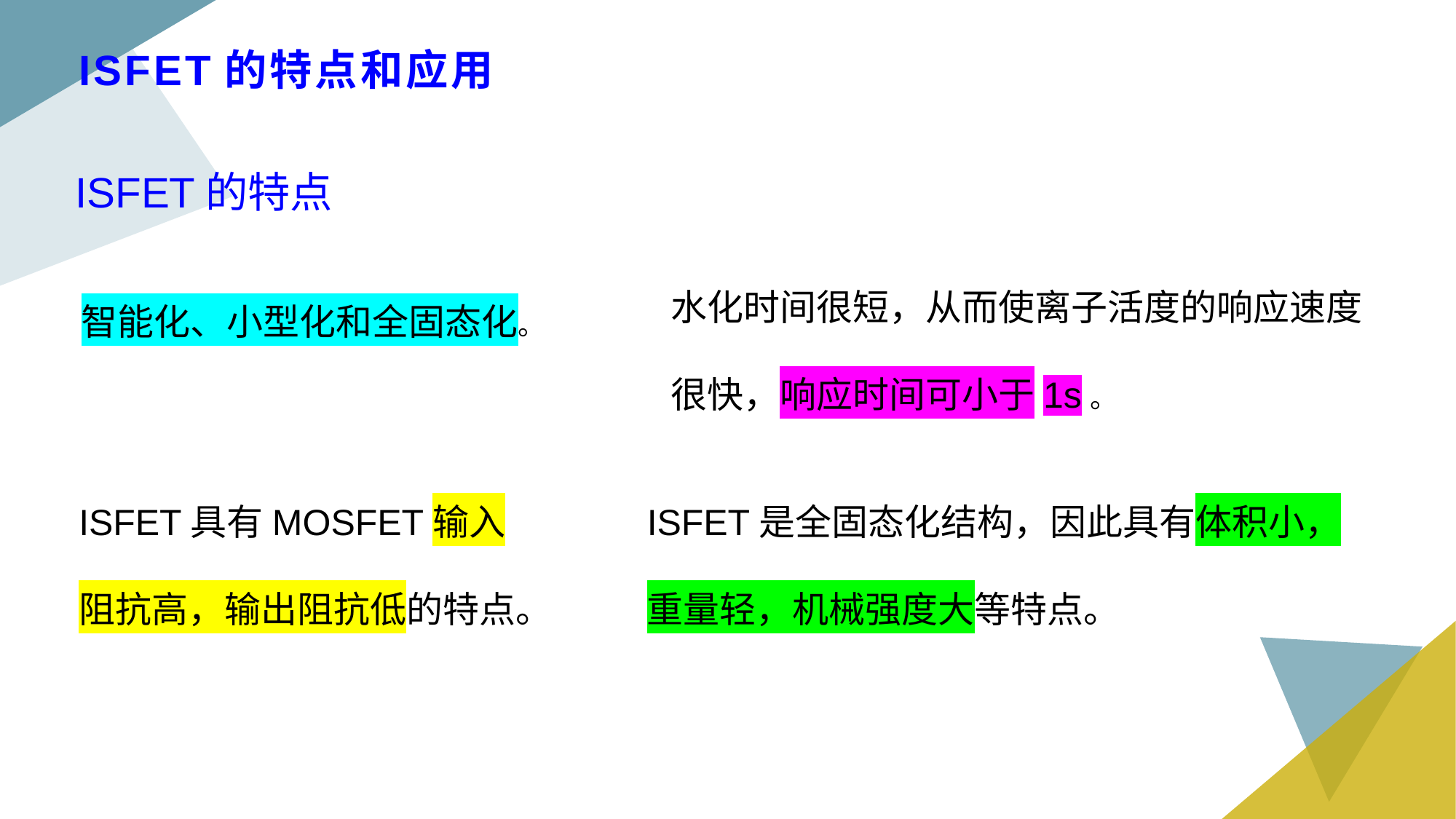

ISFET的特点和应用

ISFET的特点
水化时间很短，从而使离子活度的响应速度很快，响应时间可小于1s。
智能化、小型化和全固态化。
ISFET是全固态化结构，因此具有体积小，重量轻，机械强度大等特点。
ISFET具有MOSFET输入阻抗高，输出阻抗低的特点。